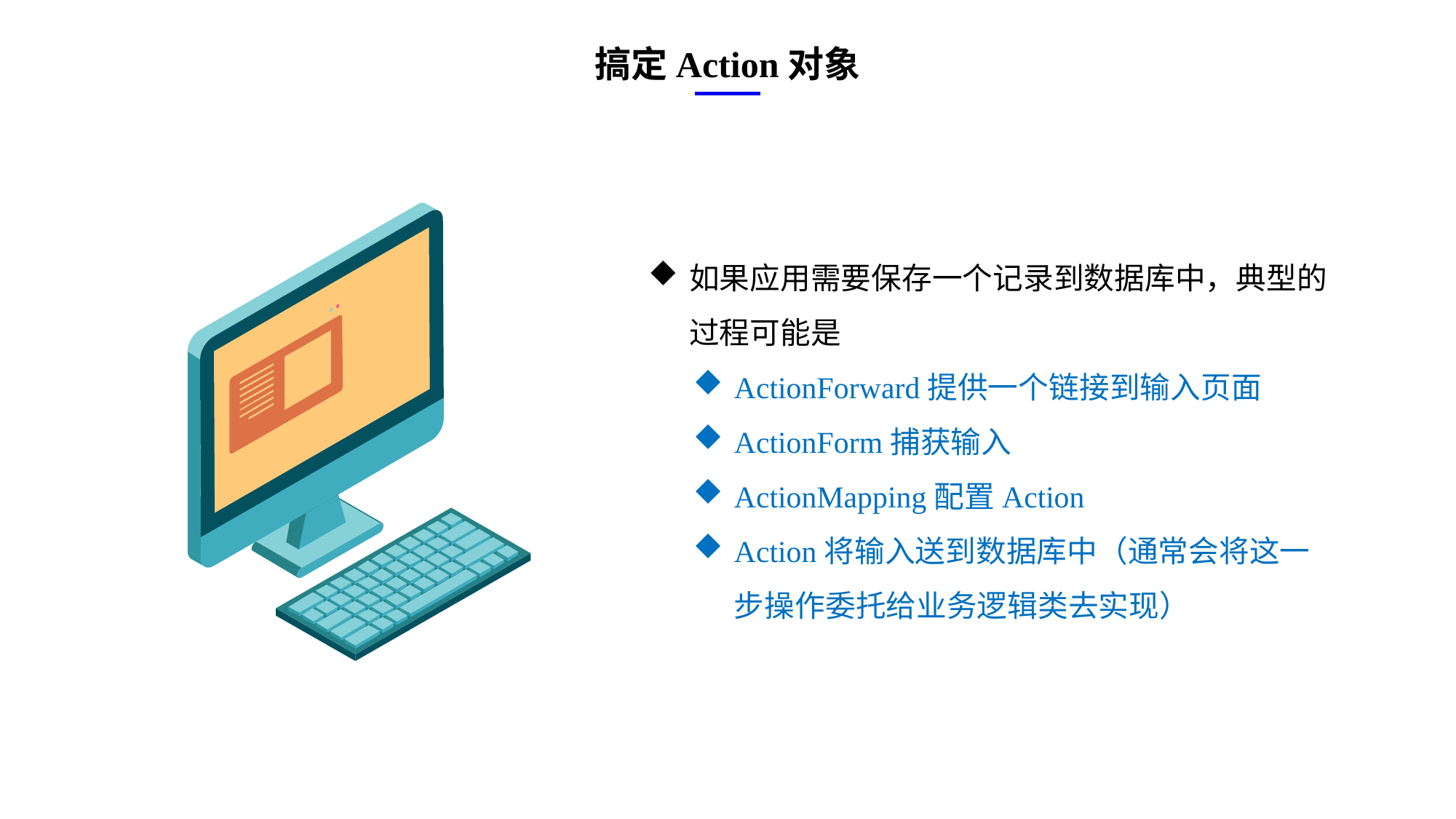

搞定Action对象

e7d195523061f1c0ae0eb3eed39d2bcef4622b2499a05fe6567B54A876BEB457BD1EB8EBE9915191D1FA2E860D28D251AB291D9CBBDD28D4BD16020FD75D8281481517FC21E86E4C931520AFA1087E92E357E3DB373CA326F6F926B1A67F681E99E875FFD293B2C32B3919AE4D43F9436862A7DD54F9346DF3662D8AB7319030EF75D53FF682DE13
如果应用需要保存一个记录到数据库中，典型的过程可能是
ActionForward提供一个链接到输入页面
ActionForm捕获输入
ActionMapping配置Action
Action将输入送到数据库中（通常会将这一步操作委托给业务逻辑类去实现）